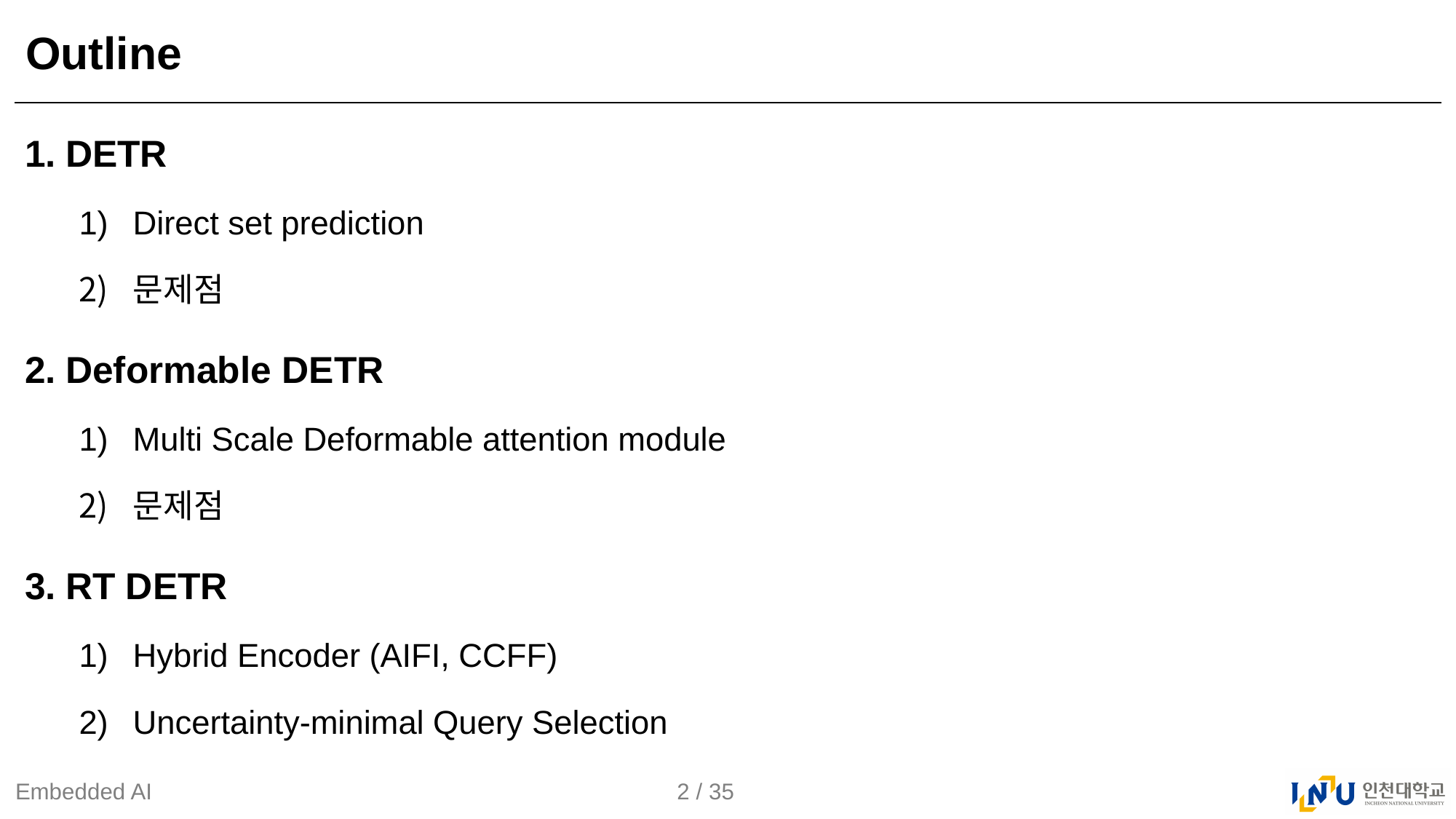

# Outline
DETR
Direct set prediction
문제점
Deformable DETR
Multi Scale Deformable attention module
문제점
RT DETR
Hybrid Encoder (AIFI, CCFF)
Uncertainty-minimal Query Selection